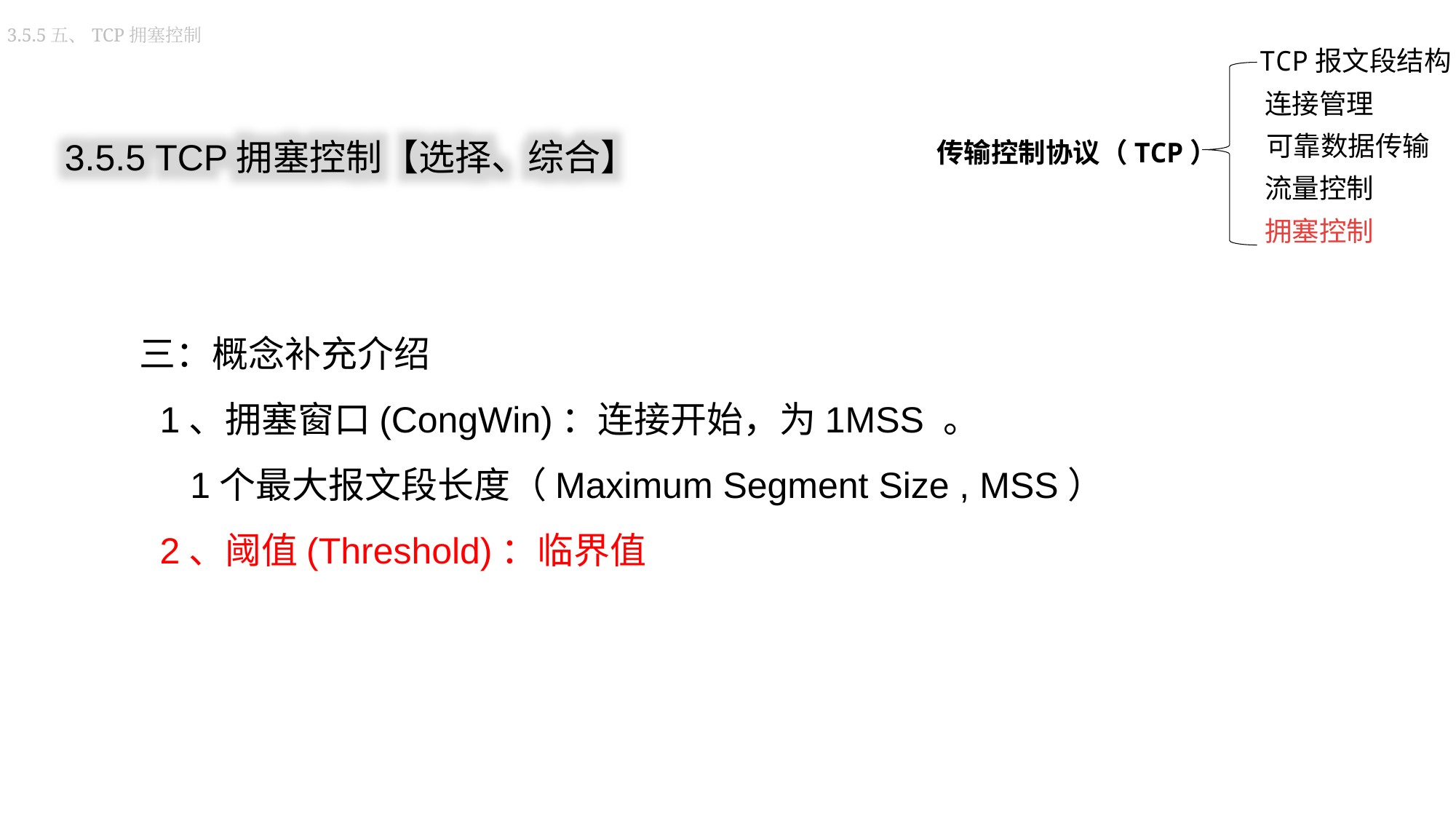

3.5.5五、TCP拥塞控制
TCP报文段结构

连接管理
传输控制协议（TCP）
可靠数据传输
流量控制
拥塞控制
3.5.5 TCP拥塞控制【选择、综合】
三：概念补充介绍
  1、拥塞窗口(CongWin)：连接开始，为1MSS 。
     1个最大报文段长度（Maximum Segment Size , MSS）
  2、阈值(Threshold)：临界值